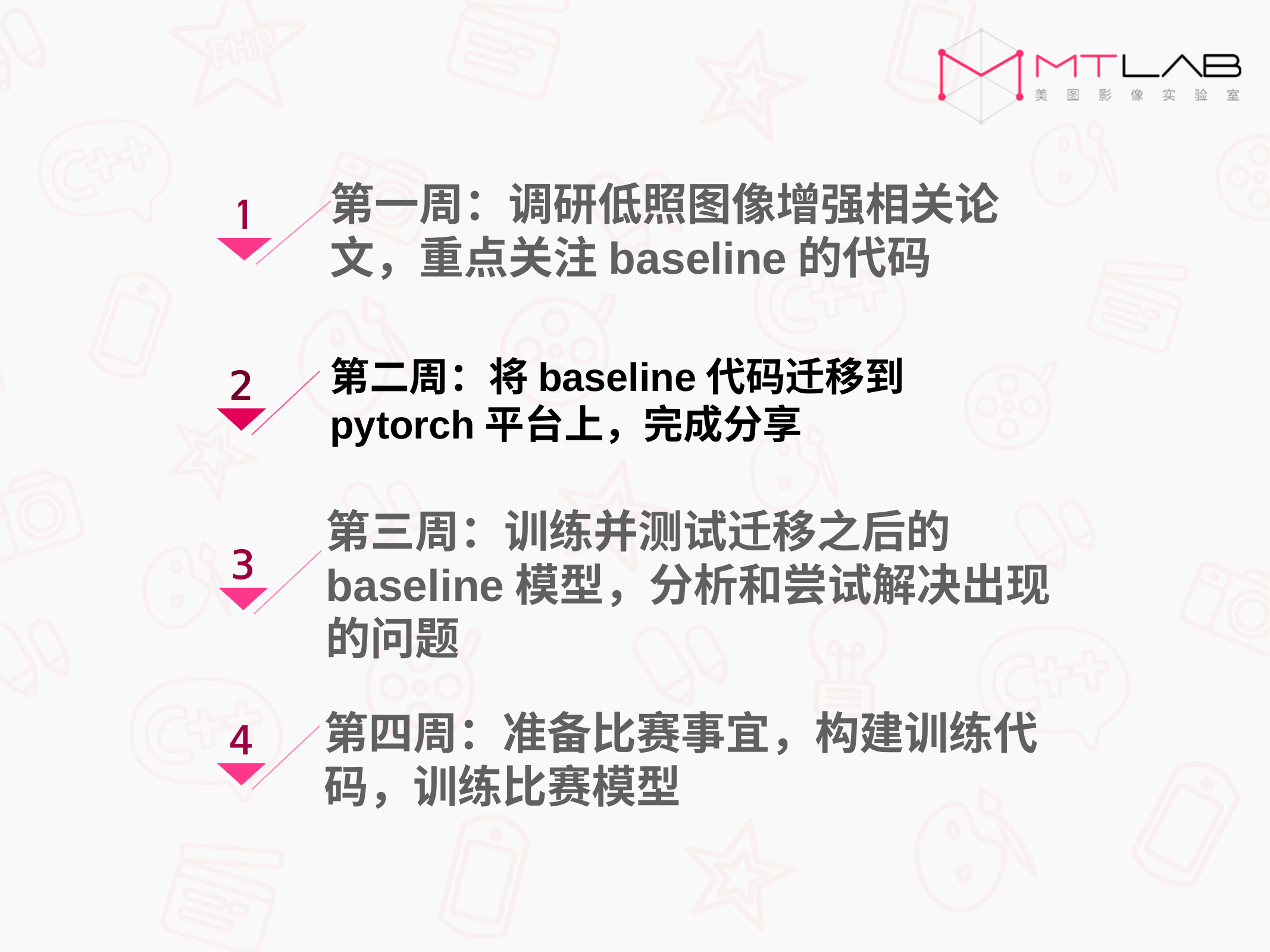

1
第一周：调研低照图像增强相关论文，重点关注baseline的代码

2
第二周：将baseline代码迁移到pytorch平台上，完成分享

3
第三周：训练并测试迁移之后的baseline模型，分析和尝试解决出现的问题

4
第四周：准备比赛事宜，构建训练代码，训练比赛模型